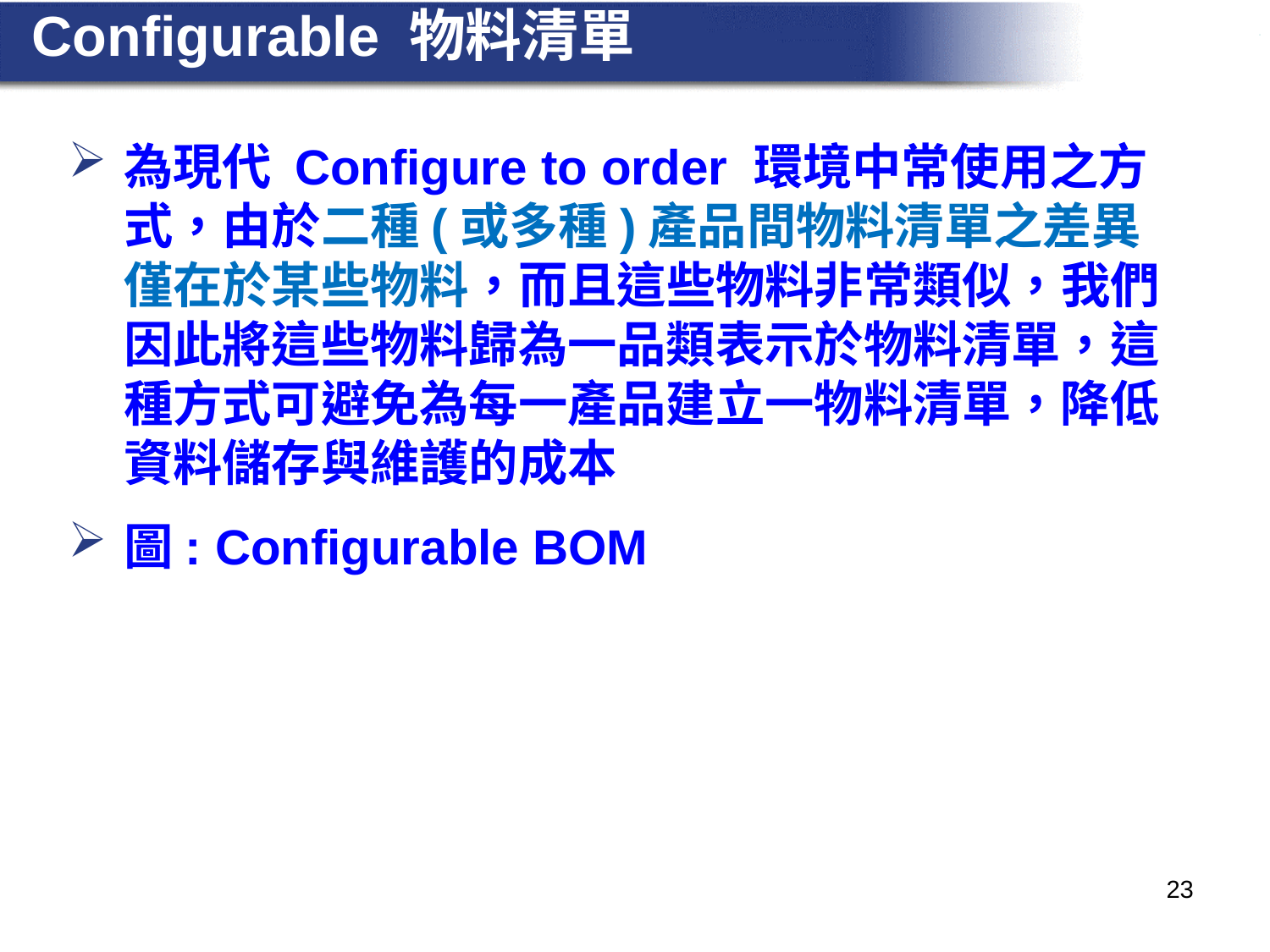

# Configurable 物料清單
為現代 Configure to order 環境中常使用之方式，由於二種(或多種)產品間物料清單之差異僅在於某些物料，而且這些物料非常類似，我們因此將這些物料歸為一品類表示於物料清單，這種方式可避免為每一產品建立一物料清單，降低資料儲存與維護的成本
圖: Configurable BOM
23